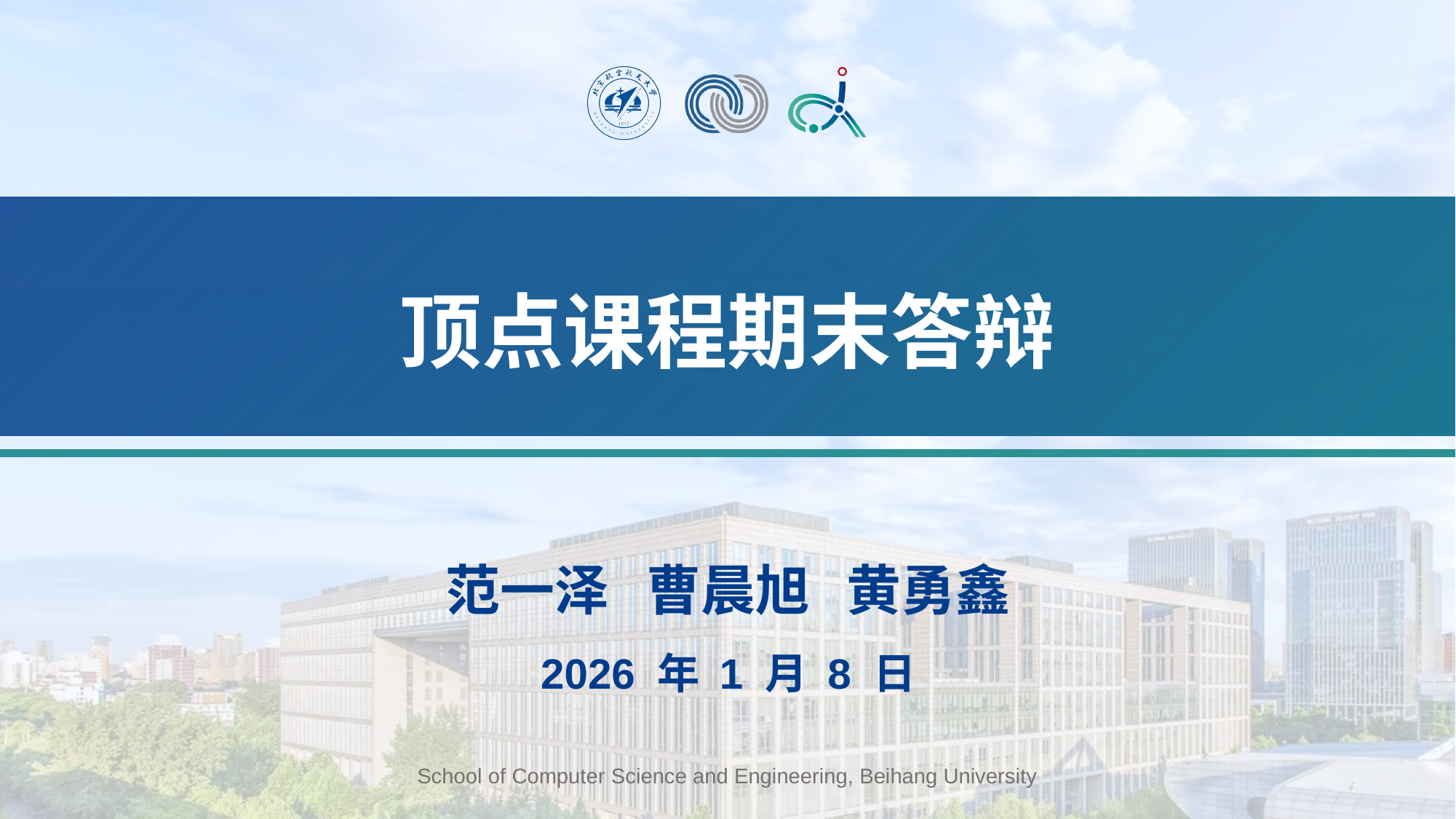

# 顶点课程期末答辩
范一泽   曹晨旭   黄勇鑫
2026 年 1 月 8 日